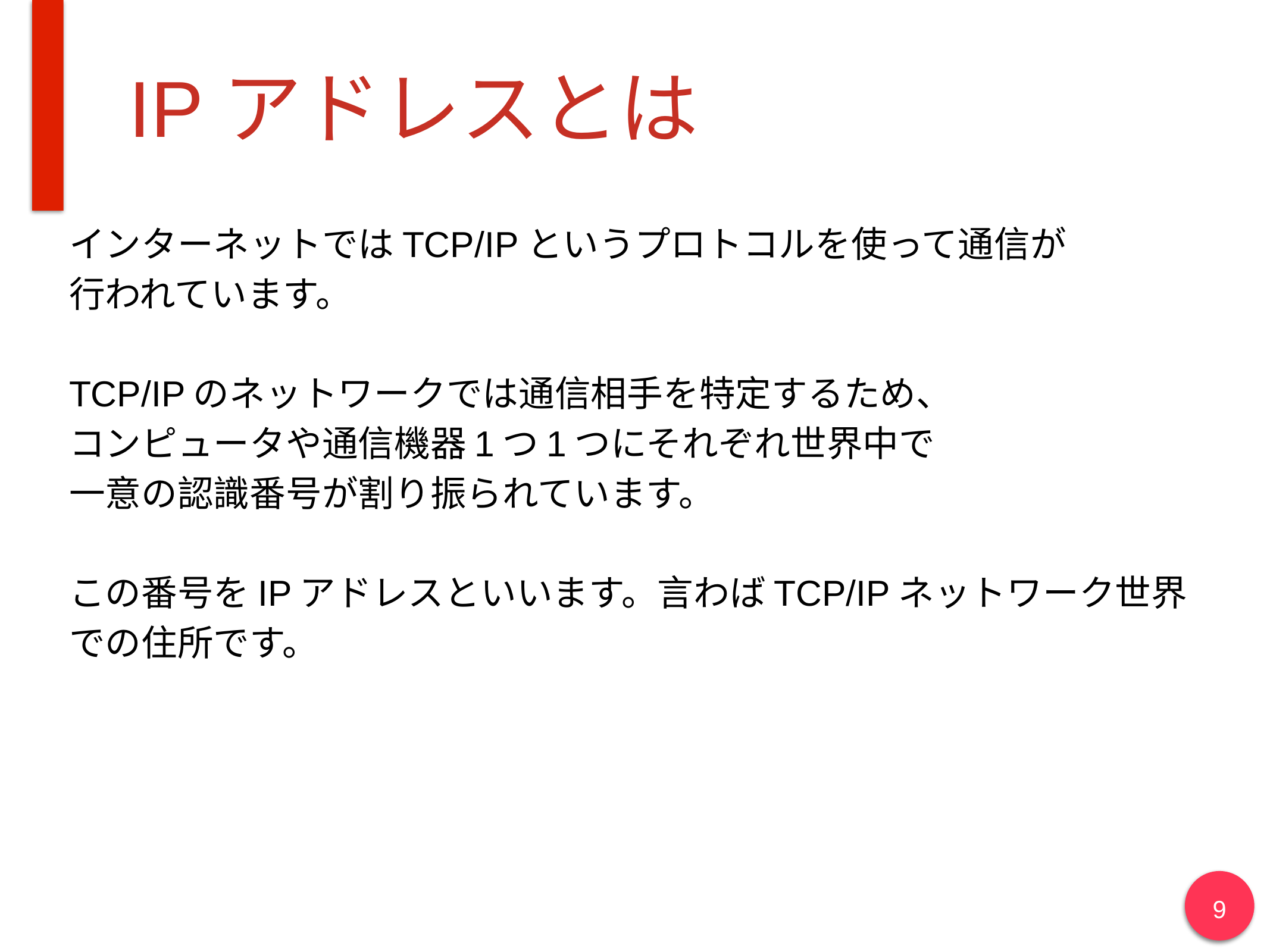

# IPアドレスとは
インターネットではTCP/IPというプロトコルを使って通信が
行われています。

TCP/IPのネットワークでは通信相手を特定するため、
コンピュータや通信機器1つ1つにそれぞれ世界中で
一意の認識番号が割り振られています。

この番号をIPアドレスといいます。言わばTCP/IPネットワーク世界での住所です。
9